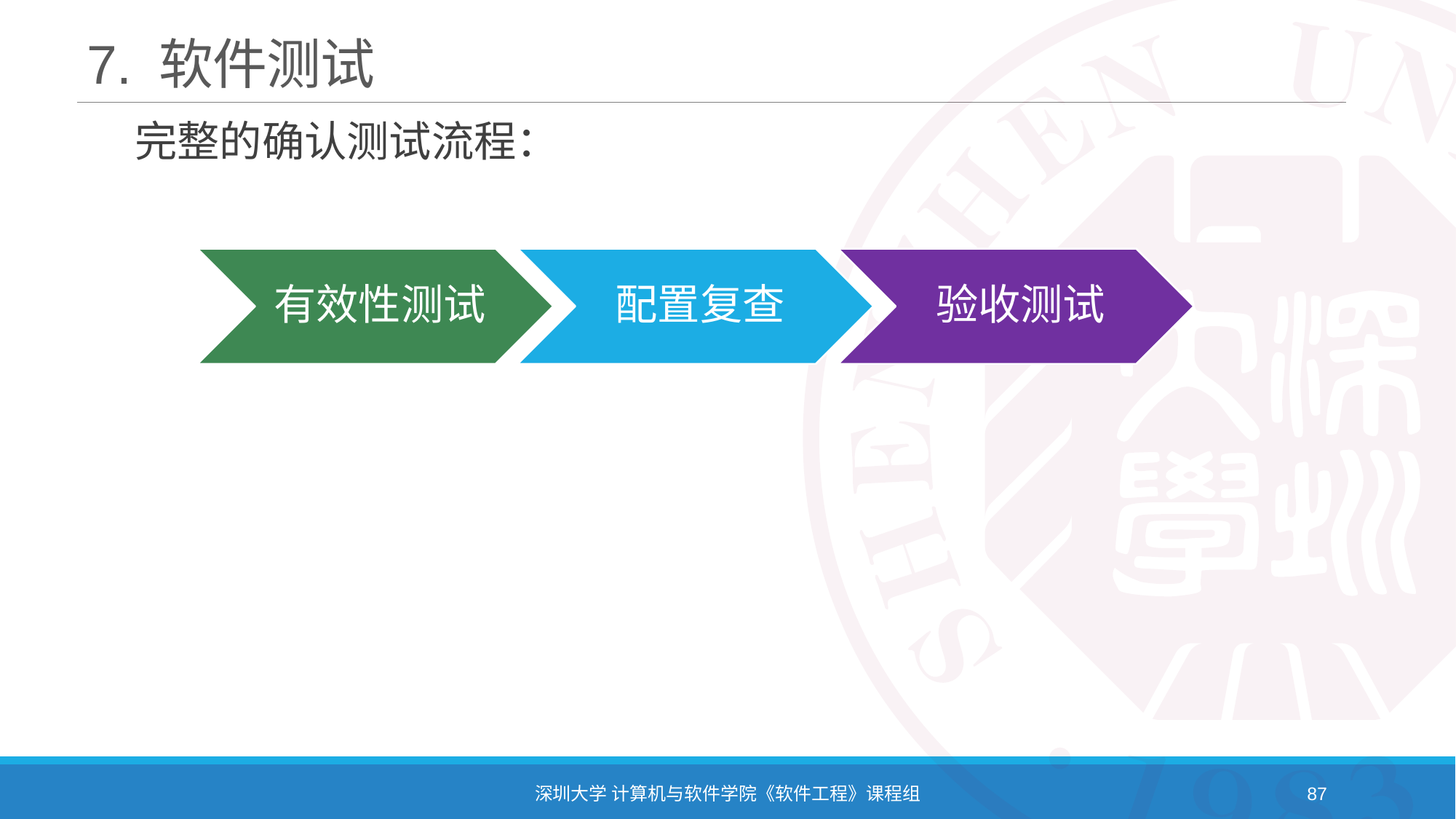

# 7. 软件测试
    完整的确认测试流程：

有效性测试
配置复查
验收测试
深圳大学 计算机与软件学院《软件工程》课程组
87